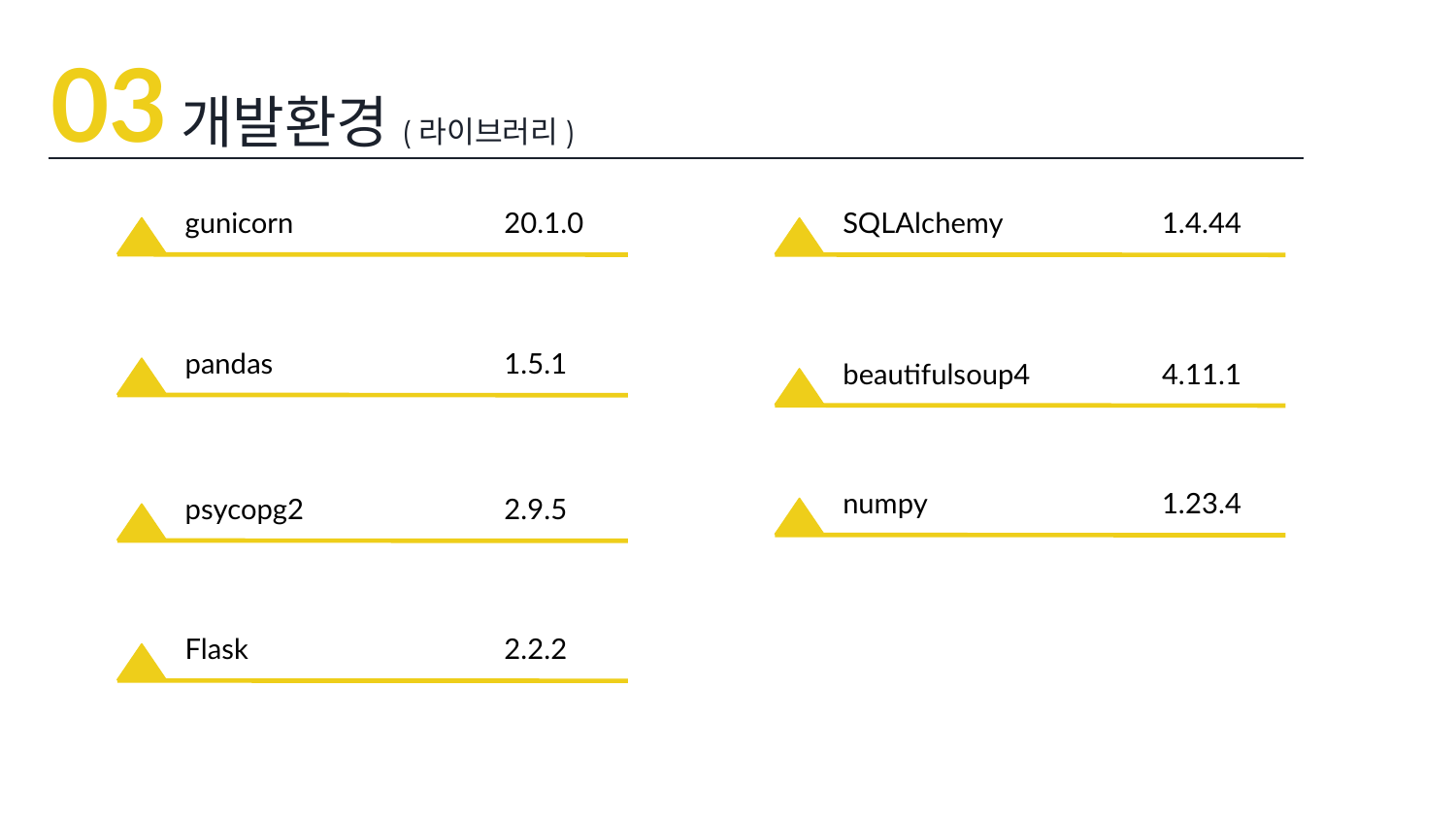

03
개발환경(라이브러리)
gunicorn
20.1.0
SQLAlchemy
1.4.44

pandas
1.5.1
4.11.1
beautifulsoup4

numpy
1.23.4
psycopg2
2.9.5

Flask
2.2.2